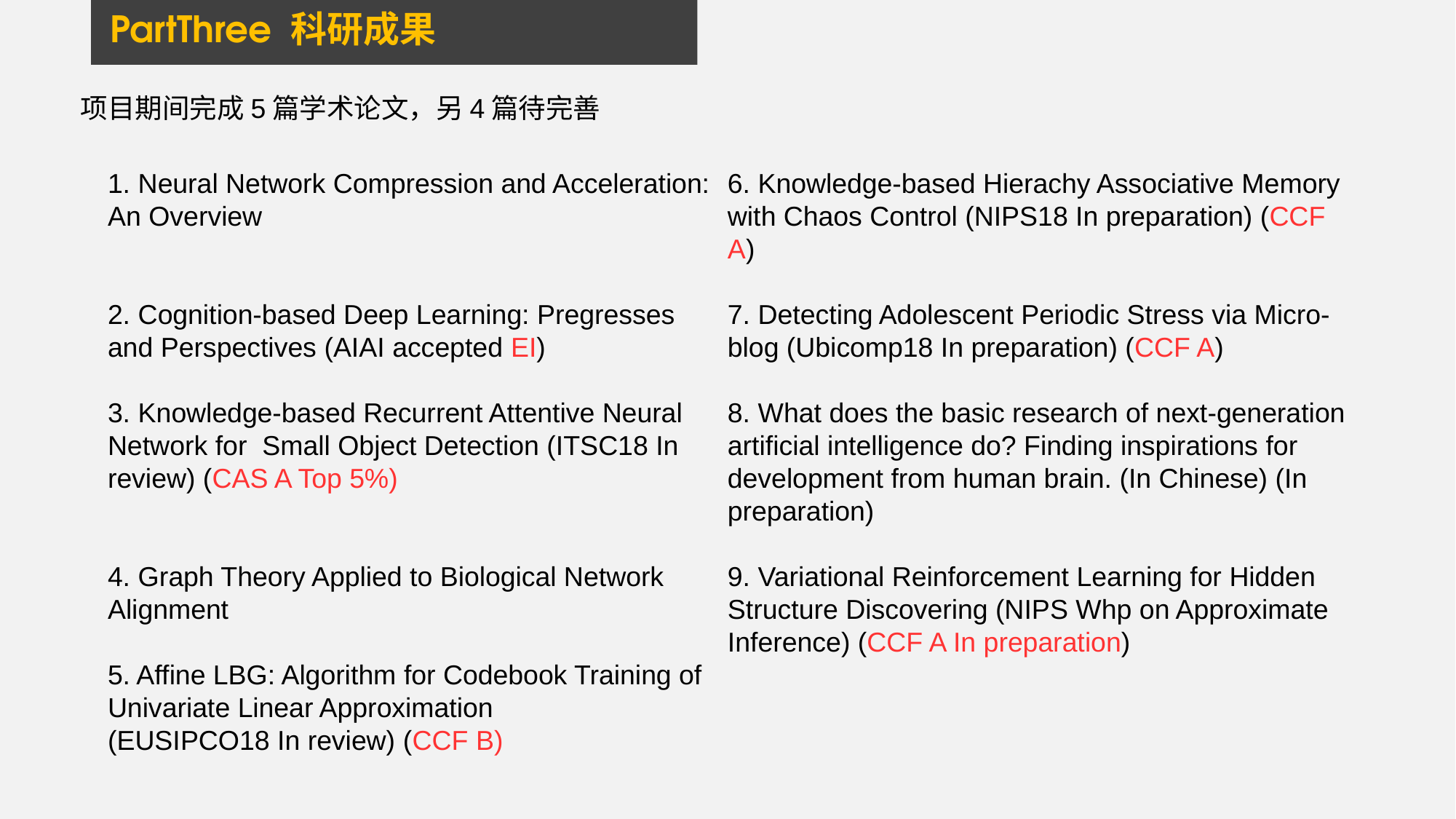

PartThree 科研成果
项目期间完成5篇学术论文，另4篇待完善
1. Neural Network Compression and Acceleration: An Overview

2. Cognition-based Deep Learning: Pregresses and Perspectives (AIAI accepted EI)

3. Knowledge-based Recurrent Attentive Neural Network for  Small Object Detection (ITSC18 In review) (CAS A Top 5%)

4. Graph Theory Applied to Biological Network Alignment

5. Affine LBG: Algorithm for Codebook Training of Univariate Linear Approximation 	   (EUSIPCO18 In review) (CCF B)
6. Knowledge-based Hierachy Associative Memory with Chaos Control (NIPS18 In preparation) (CCF  A)

7. Detecting Adolescent Periodic Stress via Micro-blog (Ubicomp18 In preparation) (CCF A)

8. What does the basic research of next-generation artificial intelligence do? Finding inspirations for development from human brain. (In Chinese) (In preparation)

9. Variational Reinforcement Learning for Hidden Structure Discovering (NIPS Whp on Approximate Inference) (CCF A In preparation)